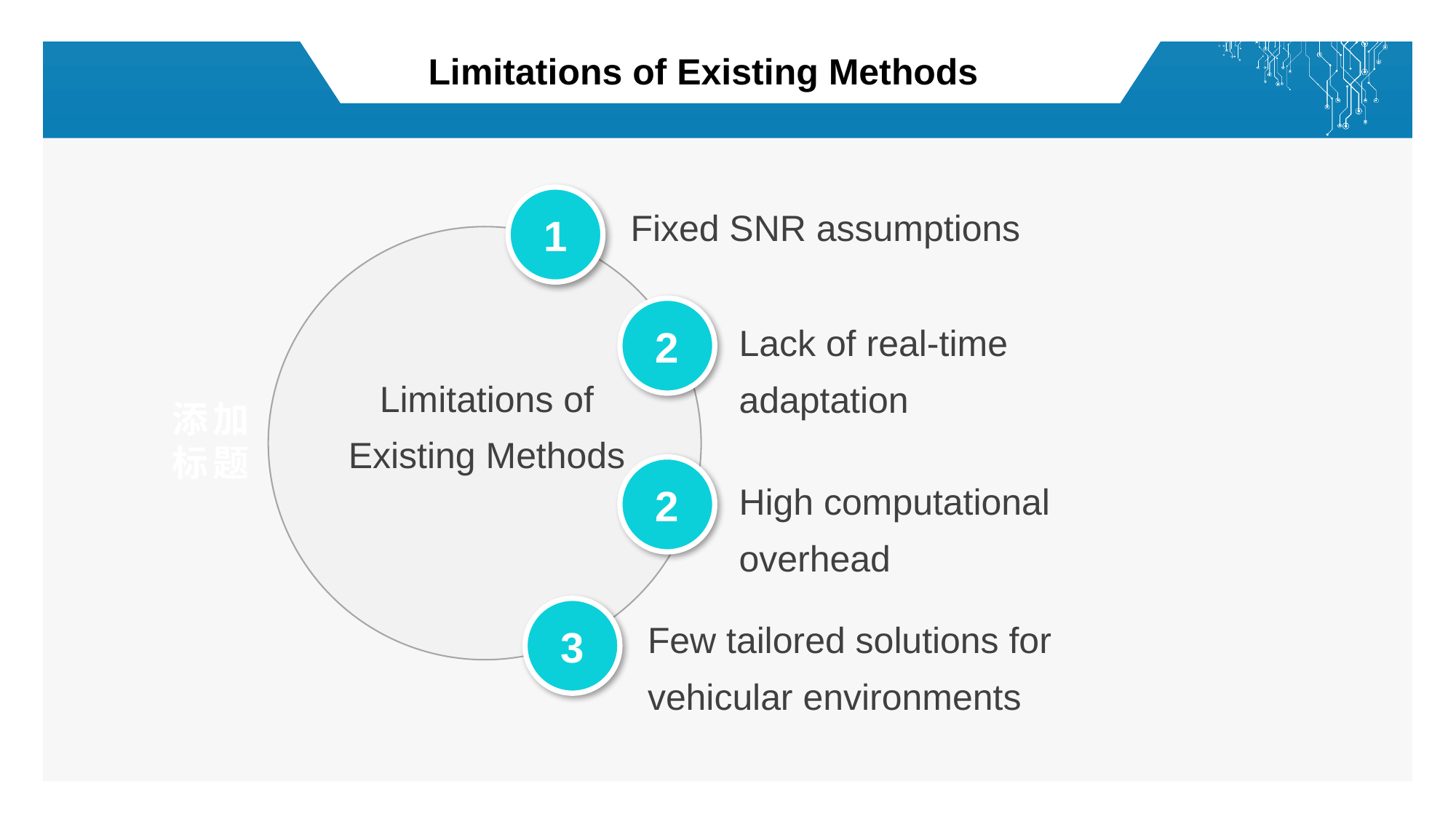

Limitations of Existing Methods
Fixed SNR assumptions
1

2
Lack of real-time adaptation
Limitations of Existing Methods
添加
标题
2
High computational overhead
Few tailored solutions for vehicular environments
3